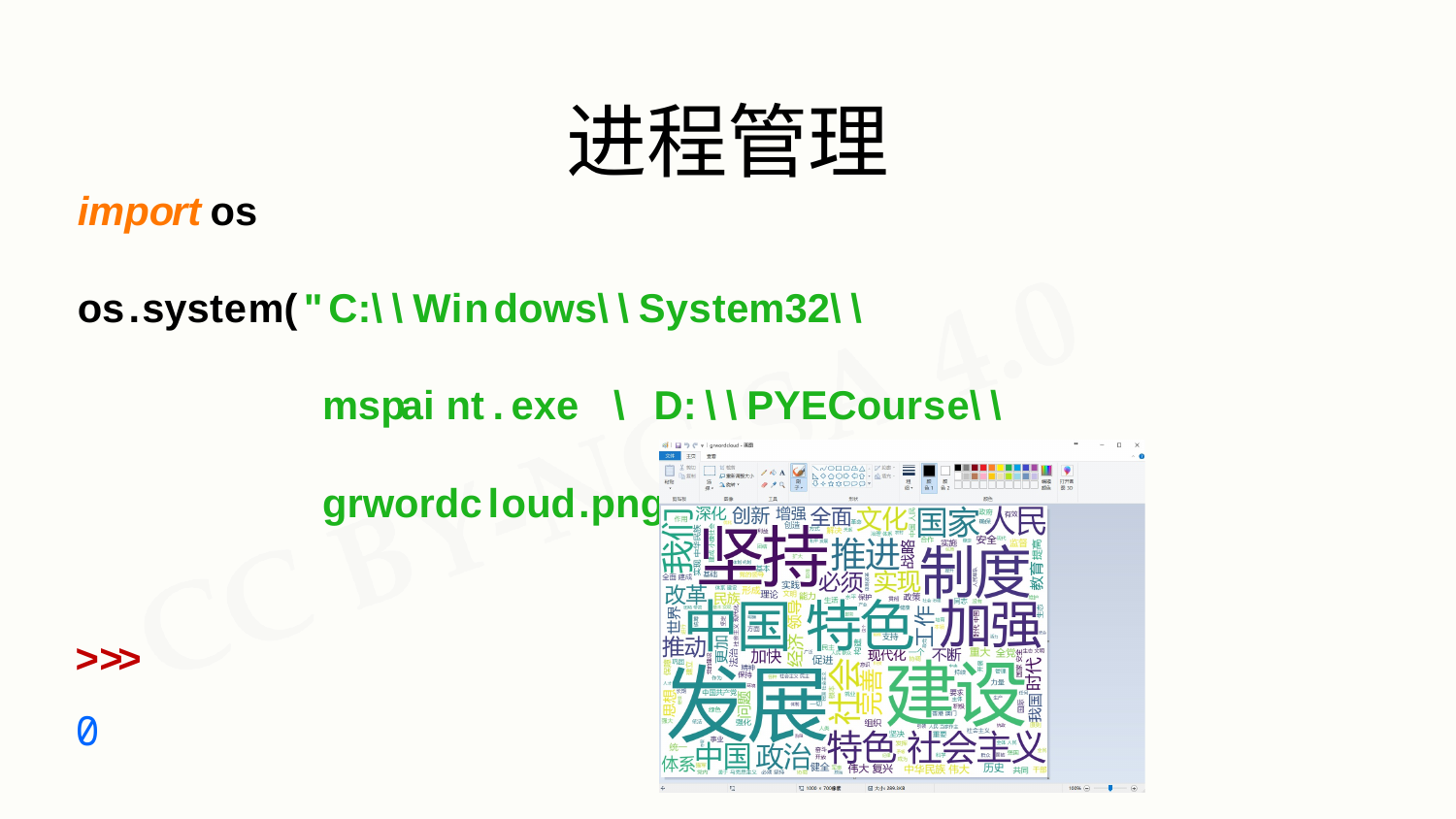

# 进程管理
import os
os.system("C:\\Windows\\System32\\mspaint.exe	\ D:\\PYECourse\\grwordcloud.png")

>>>
0